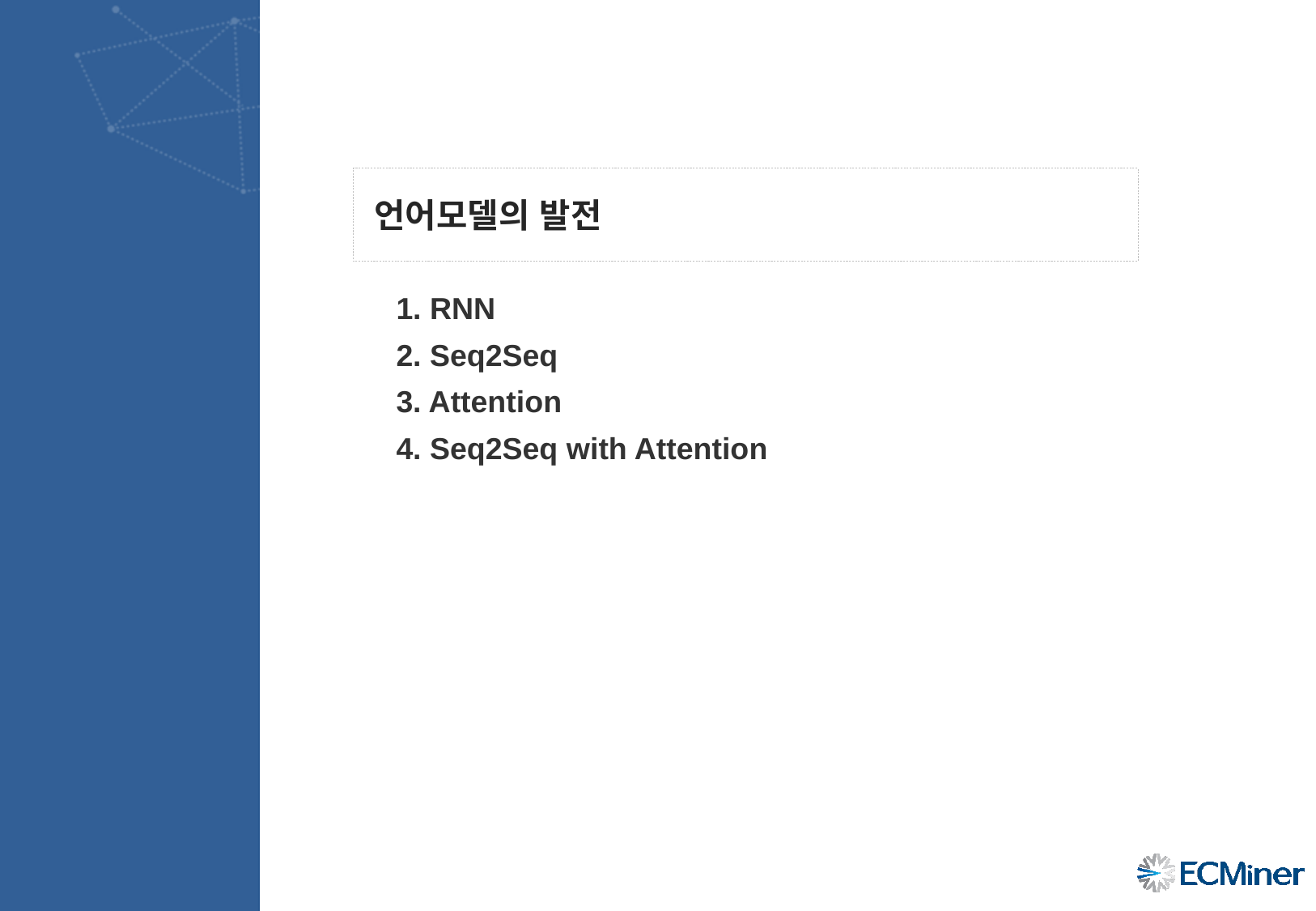

언어모델의 발전
1. RNN
2. Seq2Seq
3. Attention
4. Seq2Seq with Attention